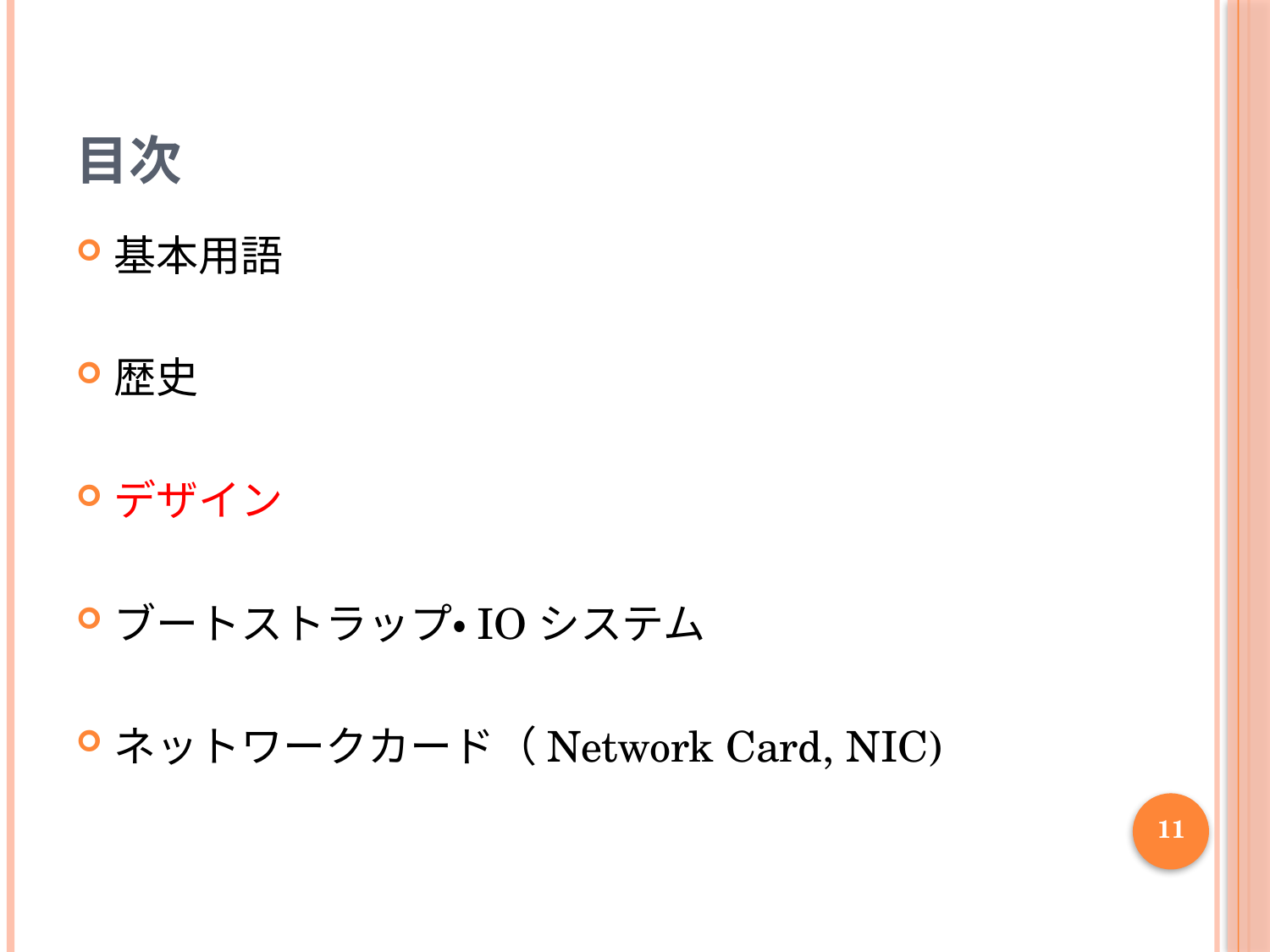

# 目次
基本用語

歴史

デザイン

ブートストラップ・IOシステム

ネットワークカード（Network Card, NIC)
11